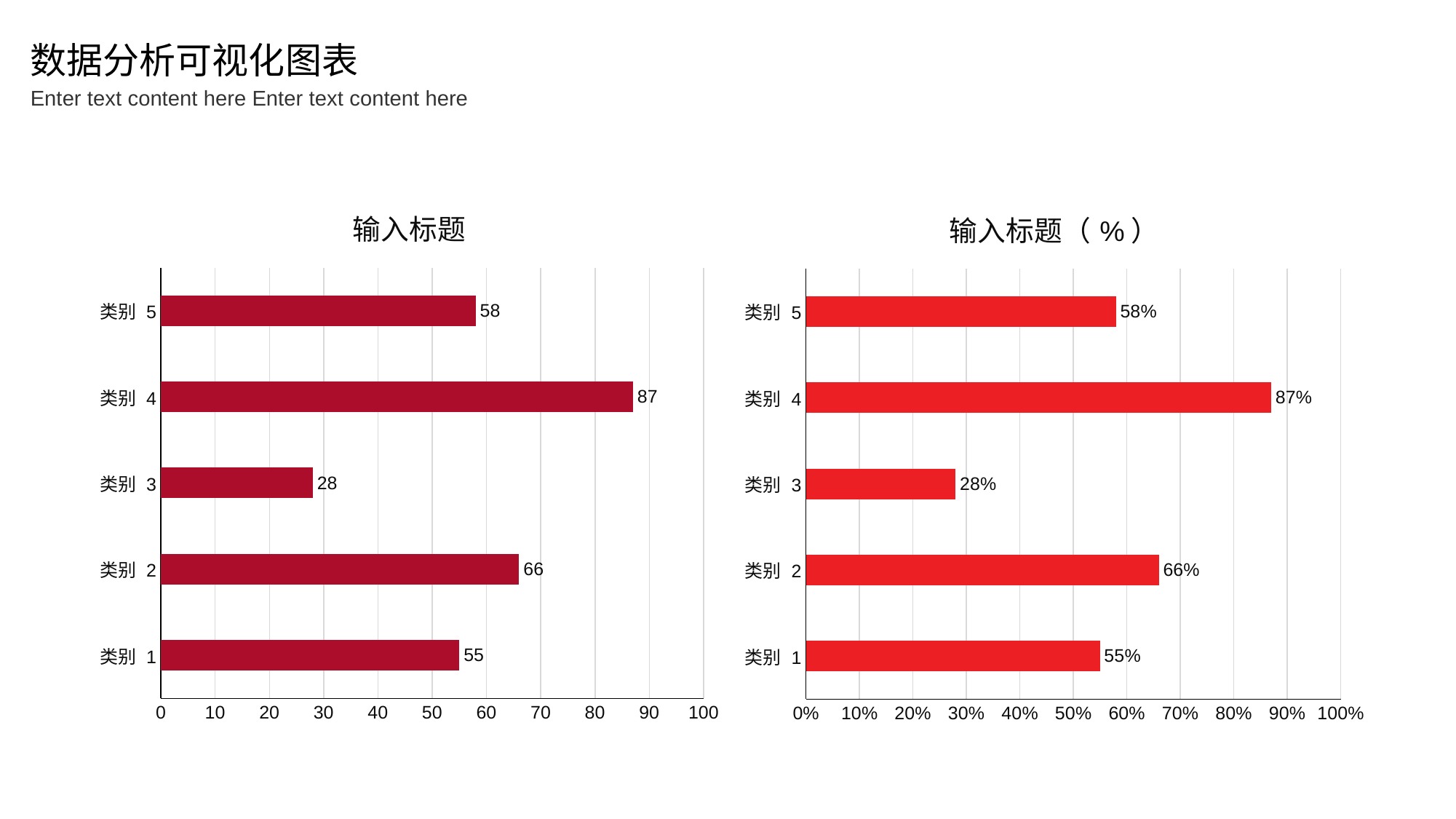

数据分析可视化图表
Enter text content here Enter text content here

### Chart: 输入标题

| Category | 系列 1 |
|---|---|
| 类别 1 | 55.0 |
| 类别 2 | 66.0 |
| 类别 3 | 28.0 |
| 类别 4 | 87.0 |
| 类别 5 | 58.0 |

### Chart: 输入标题（%）

| Category | 系列 1 |
|---|---|
| 类别 1 | 0.55 |
| 类别 2 | 0.66 |
| 类别 3 | 0.28 |
| 类别 4 | 0.87 |
| 类别 5 | 0.58 |